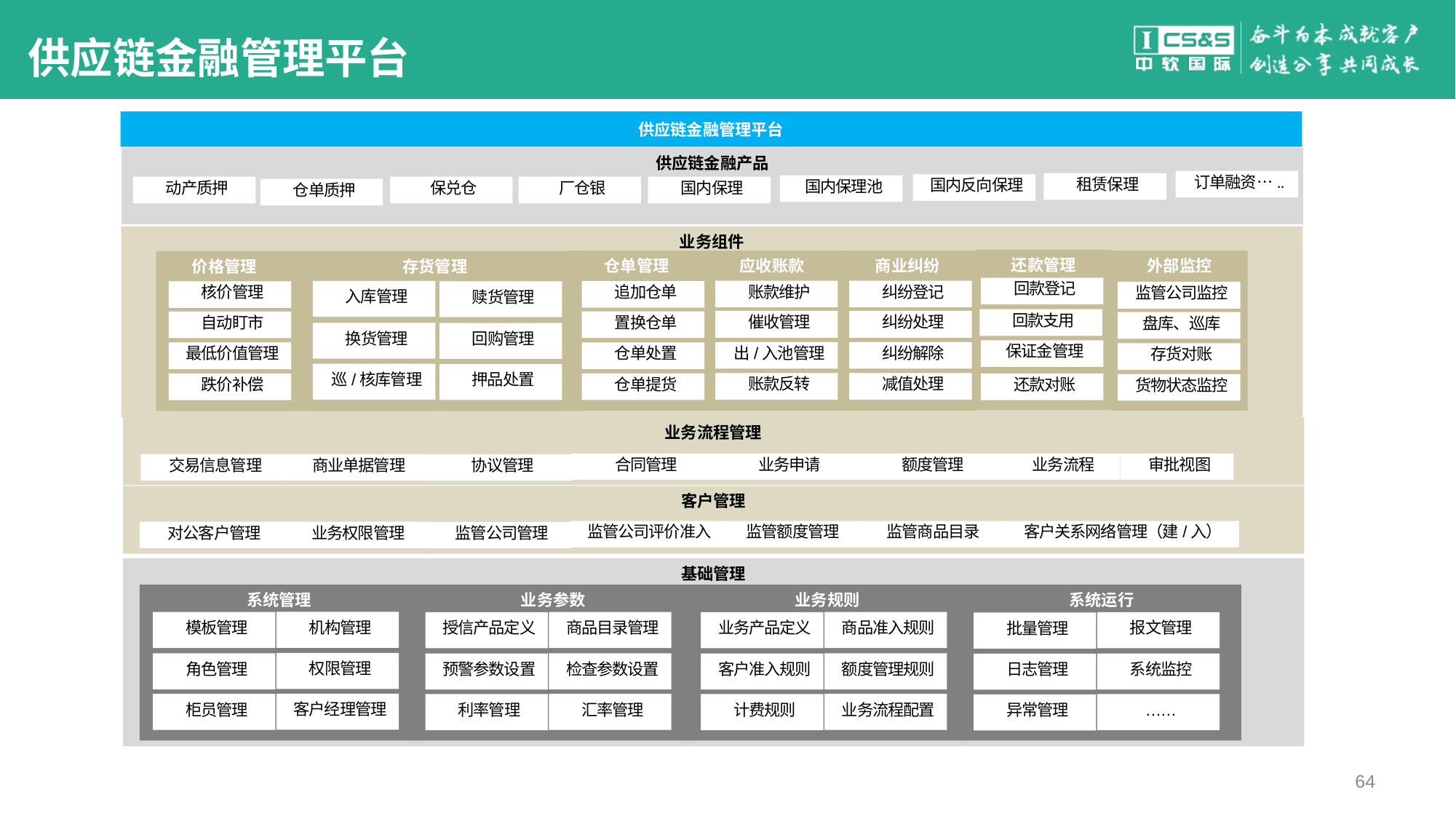

# 供应链金融管理平台
供应链金融管理平台

供应链金融产品
订单融资…..
租赁保理
国内反向保理
国内保理池
动产质押
保兑仓
厂仓银
国内保理
仓单质押
业务组件
还款管理
仓单管理
应收账款
商业纠纷
外部监控
价格管理
存货管理
回款登记
账款维护
纠纷登记
入库管理
追加仓单
赎货管理
核价管理
监管公司监控
回款支用
催收管理
纠纷处理
置换仓单
自动盯市
盘库、巡库
换货管理
回购管理
保证金管理
出/入池管理
纠纷解除
仓单处置
最低价值管理
存货对账
巡/核库管理
押品处置
账款反转
减值处理
仓单提货
跌价补偿
还款对账
货物状态监控
业务流程管理
审批视图
合同管理
业务申请
额度管理
业务流程
交易信息管理
商业单据管理
协议管理
客户管理
监管公司评价准入
监管额度管理
监管商品目录
客户关系网络管理（建/入）
对公客户管理
业务权限管理
监管公司管理
基础管理
系统管理
业务参数
业务规则
系统运行
机构管理
模板管理
商品目录管理
商品准入规则
授信产品定义
业务产品定义
报文管理
批量管理
权限管理
角色管理
检查参数设置
额度管理规则
预警参数设置
客户准入规则
系统监控
日志管理
客户经理管理
柜员管理
汇率管理
业务流程配置
利率管理
计费规则
……
异常管理
64